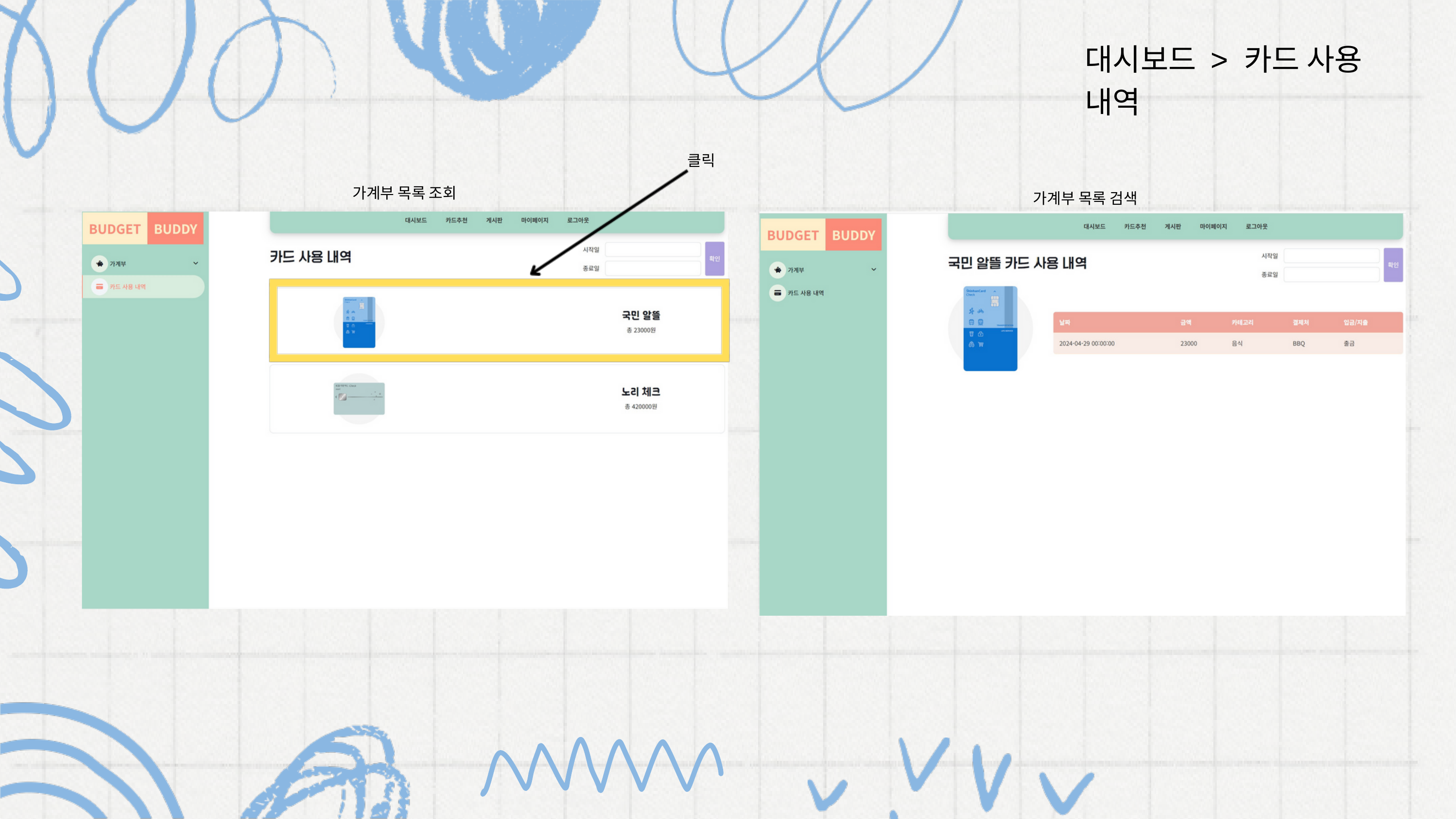

대시보드 > 카드 사용 내역
클릭

가계부 목록 조회
가계부 목록 검색